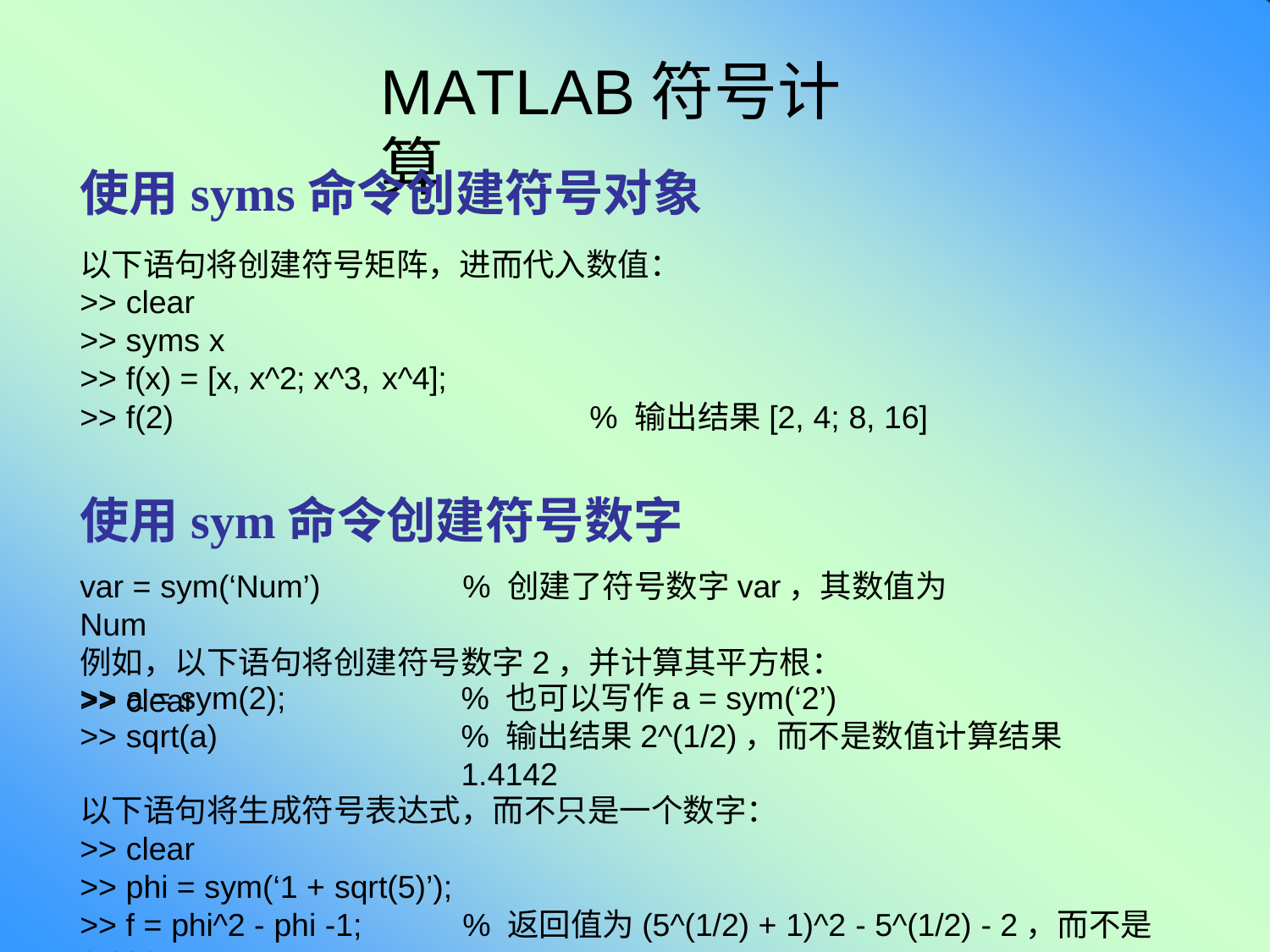

# MATLAB符号计算
使用syms命令创建符号对象
以下语句将创建符号矩阵，进而代入数值：
>> clear
>> syms x
>> f(x) = [x, x^2; x^3, x^4];
>> f(2)	% 输出结果[2, 4; 8, 16]

使用sym命令创建符号数字
var = sym(‘Num’)	% 创建了符号数字var，其数值为Num
例如，以下语句将创建符号数字2，并计算其平方根：
>> clear
>> a = sym(2);
>> sqrt(a)
% 也可以写作a = sym(‘2’)
% 输出结果2^(1/2)，而不是数值计算结果1.4142
以下语句将生成符号表达式，而不只是一个数字：
>> clear
>> phi = sym(‘1 + sqrt(5)’);
>> f = phi^2 - phi -1;	% 返回值为(5^(1/2) + 1)^2 - 5^(1/2) - 2，而不是6.2361